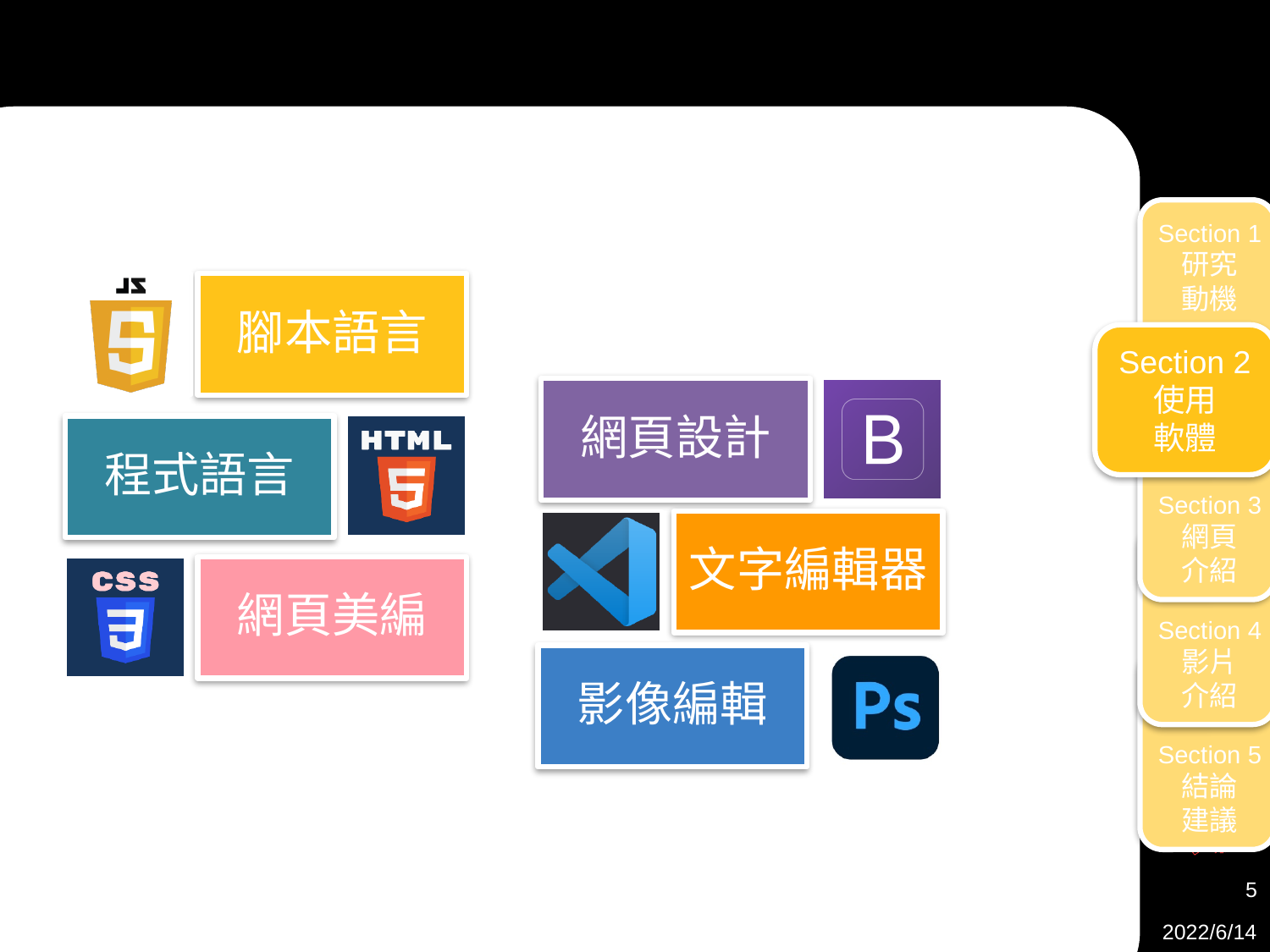

腳本語言
程式語言
網頁美編
網頁設計
文字編輯器
影像編輯
5
2022/6/14